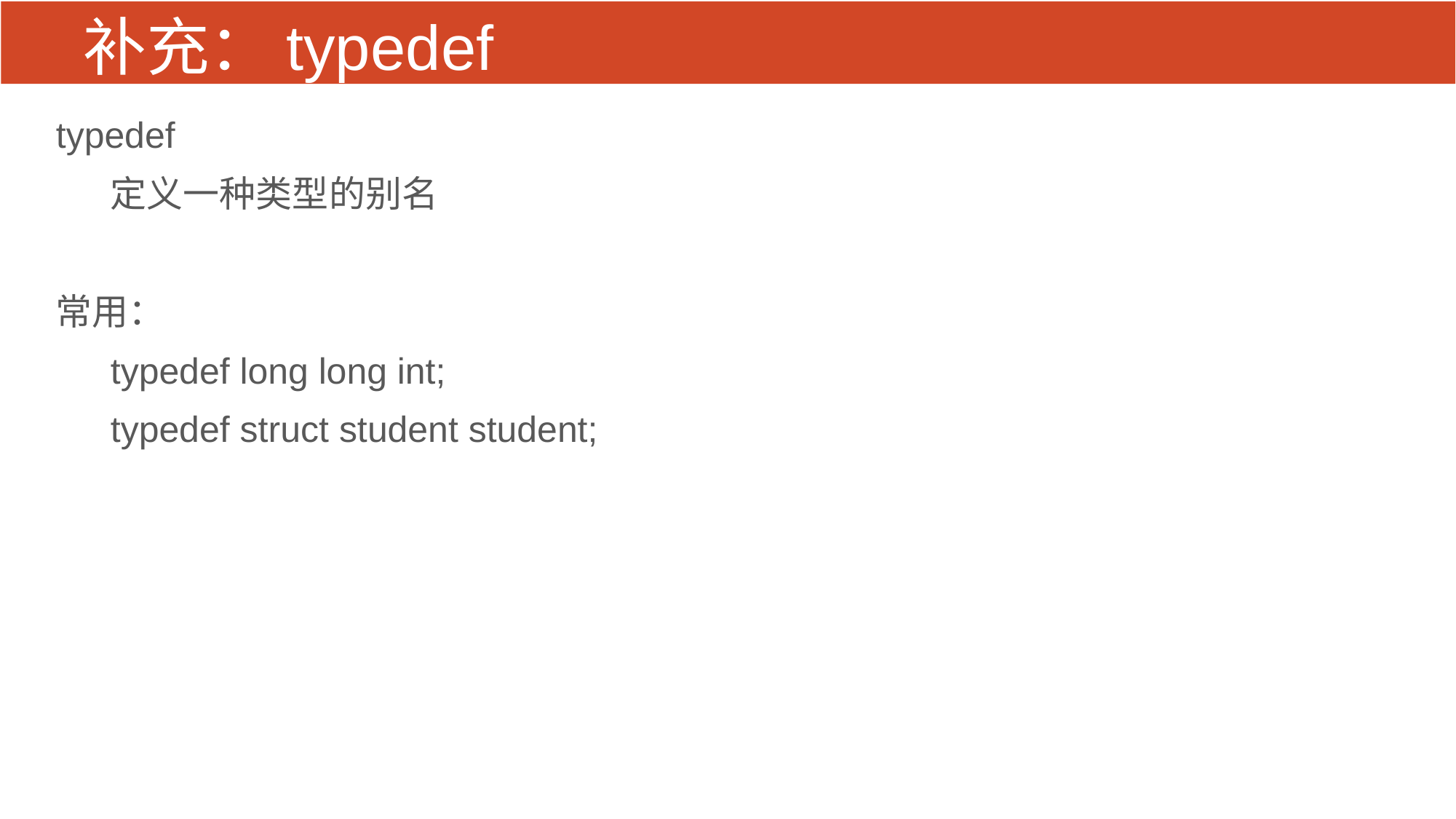

# 补充：typedef
typedef
定义一种类型的别名

常用：
typedef long long int;
typedef struct student student;